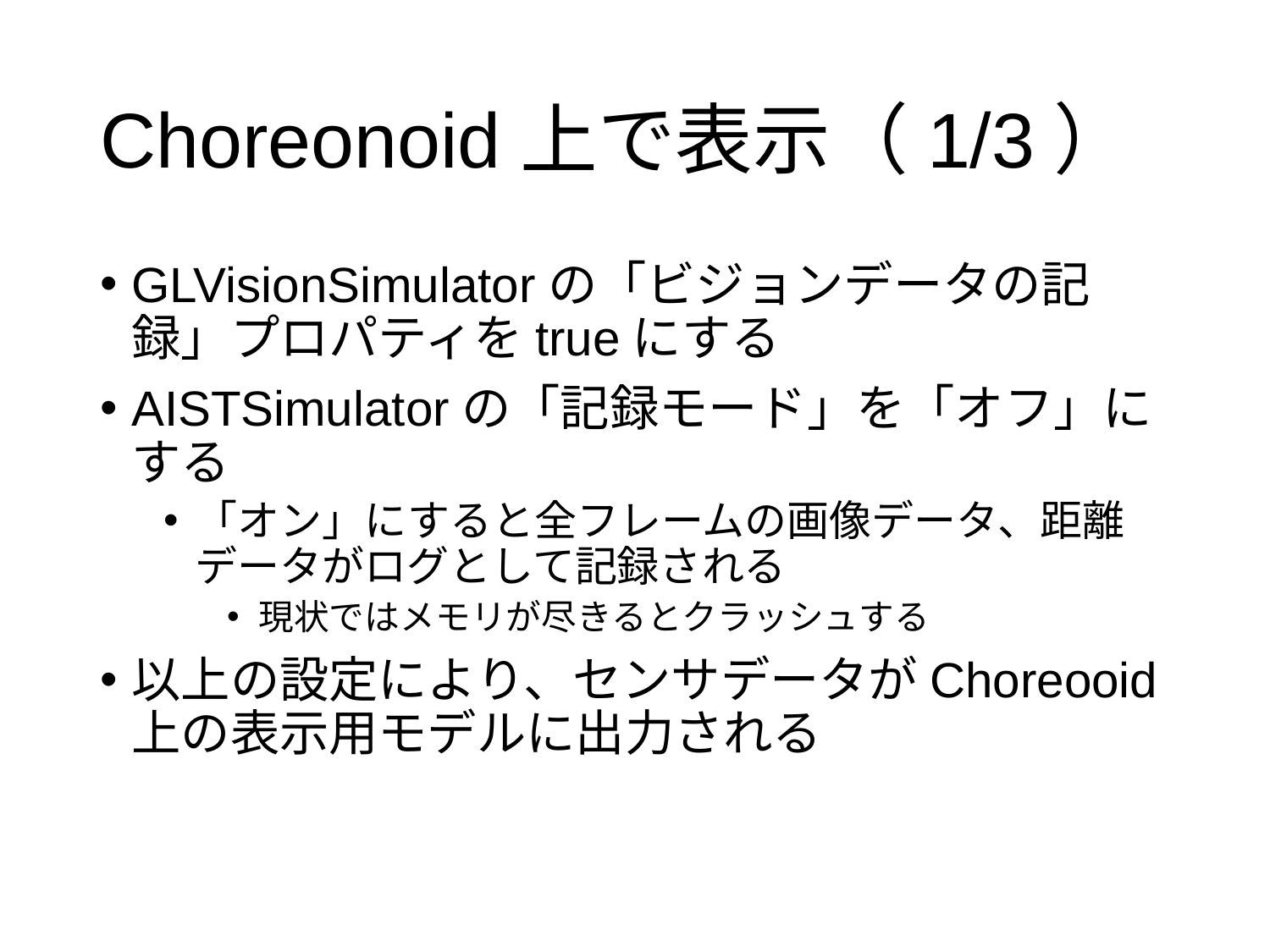

# Choreonoid上で表示（1/3）
GLVisionSimulatorの「ビジョンデータの記録」プロパティをtrueにする
AISTSimulatorの「記録モード」を「オフ」にする
「オン」にすると全フレームの画像データ、距離データがログとして記録される
現状ではメモリが尽きるとクラッシュする
以上の設定により、センサデータがChoreooid上の表示用モデルに出力される